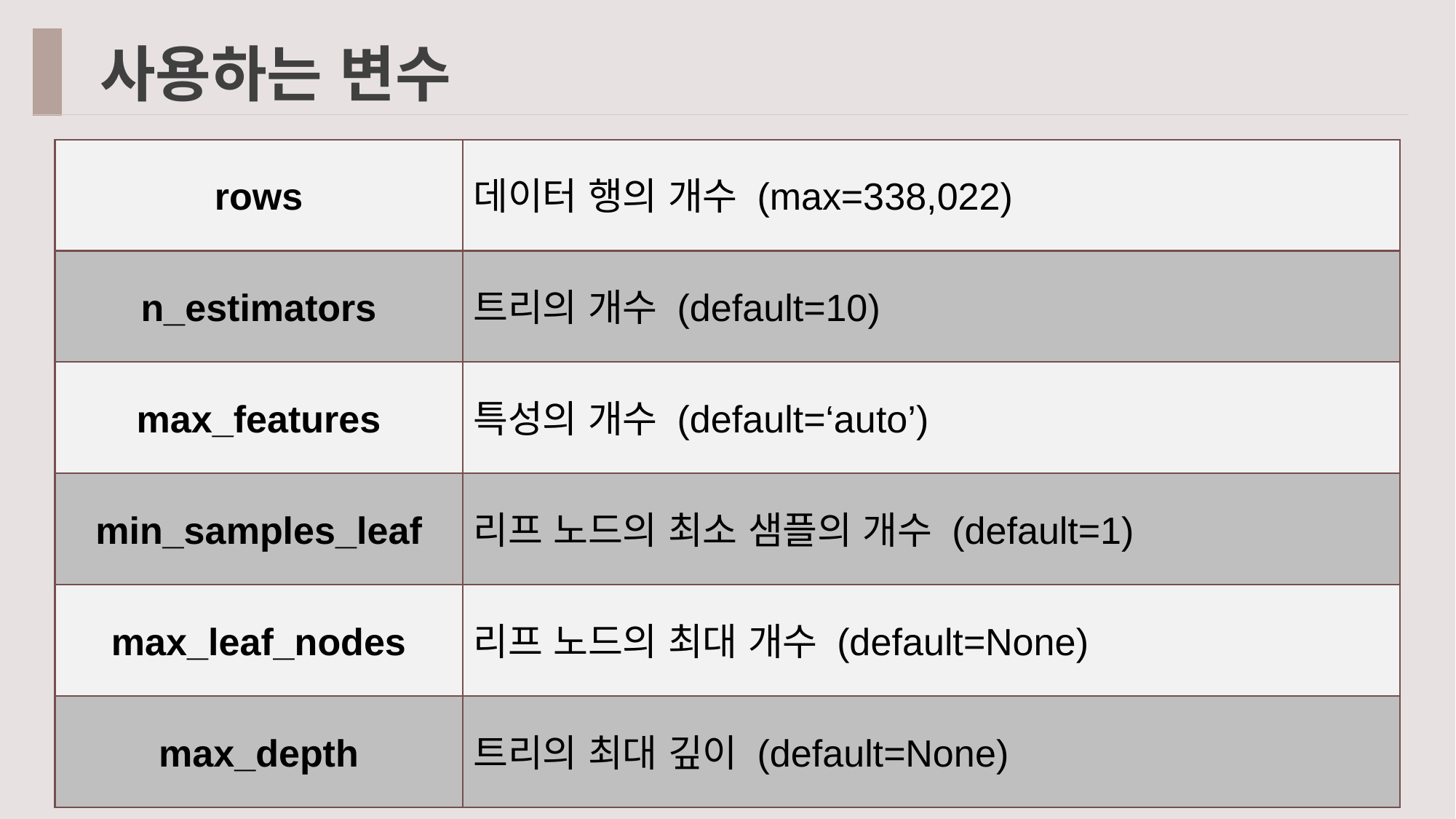

사용하는 변수
rows
데이터 행의 개수 (max=338,022)
n_estimators
트리의 개수 (default=10)
max_features
특성의 개수 (default=‘auto’)
min_samples_leaf
리프 노드의 최소 샘플의 개수 (default=1)
max_leaf_nodes
리프 노드의 최대 개수 (default=None)
max_depth
트리의 최대 깊이 (default=None)